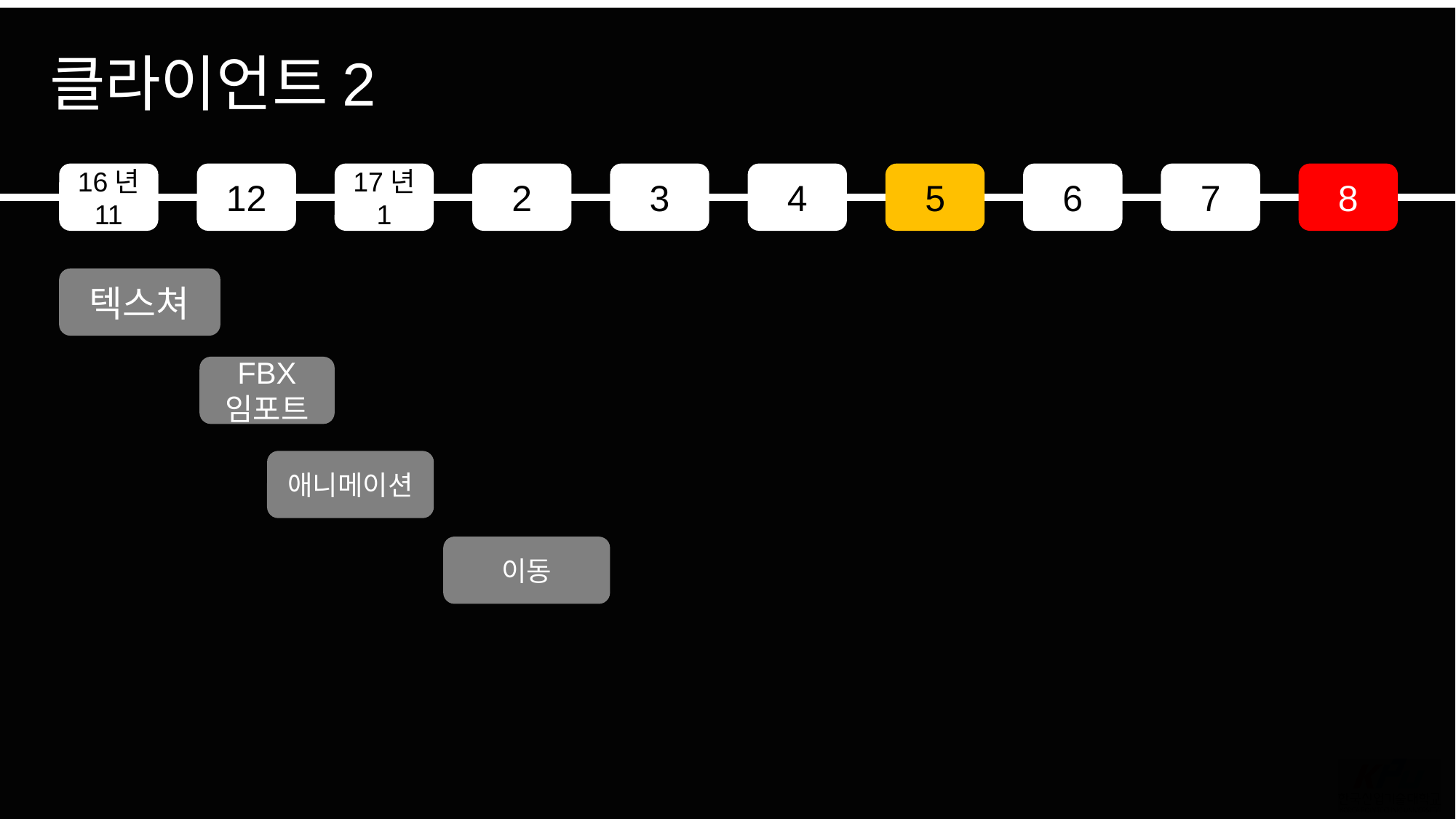

클라이언트2
16년
11
12
17년
1
2
3
4
5
6
7
8
텍스쳐
FBX
임포트
애니메이션
이동